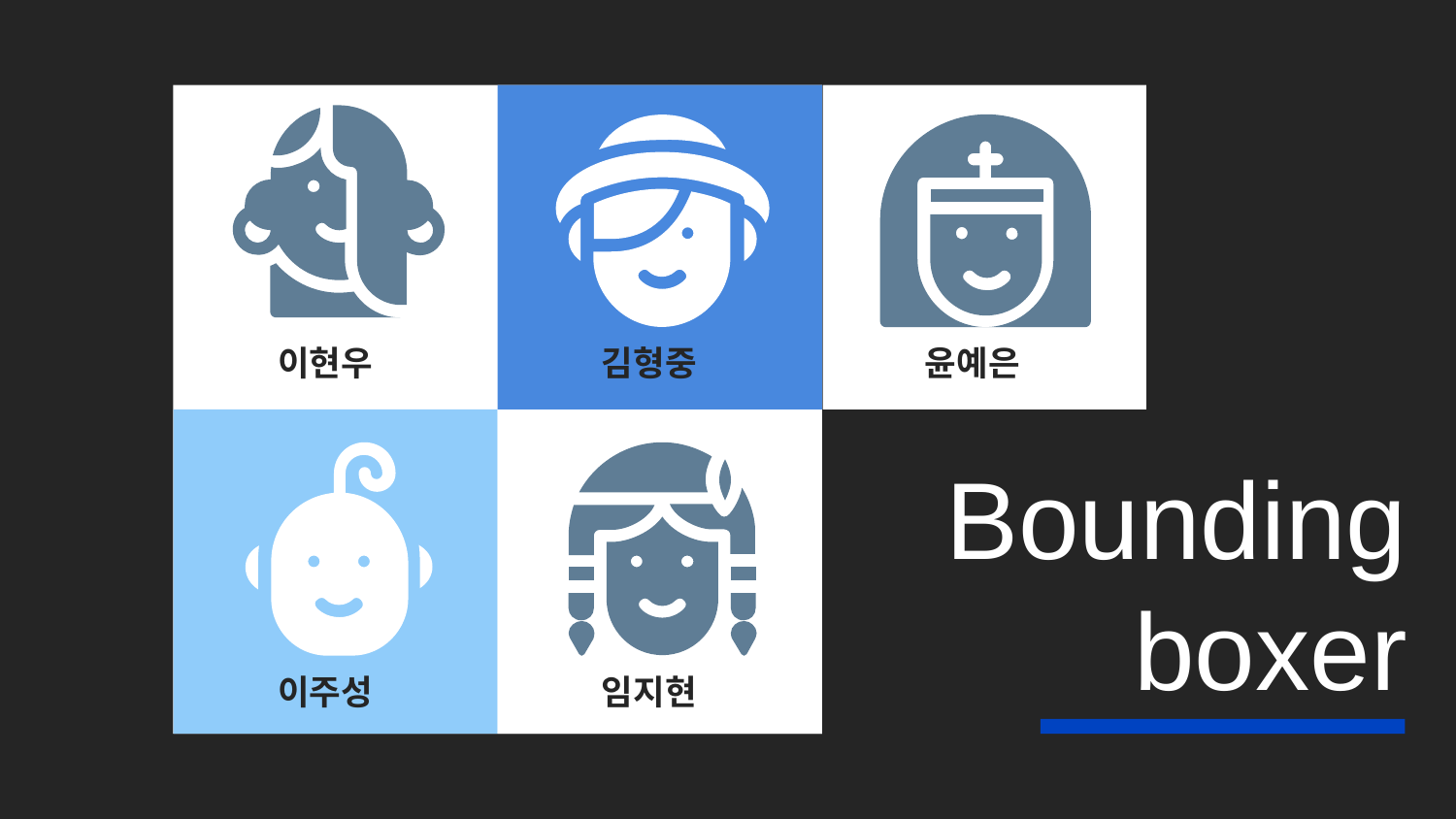

이현우
김형중
윤예은
# Bounding
boxer

이주성
임지현